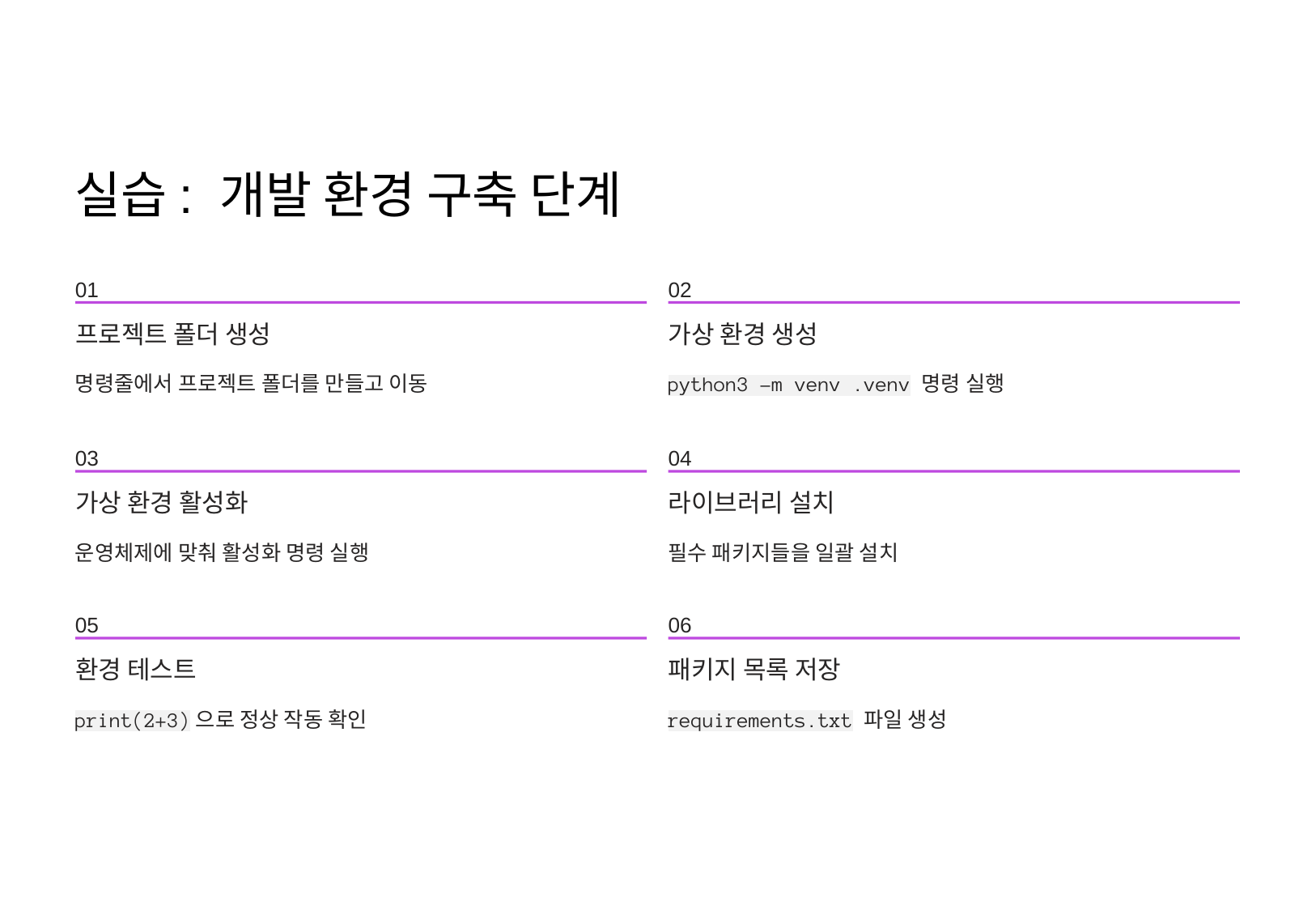

실습: 개발 환경 구축 단계
01
02

프로젝트 폴더 생성
가상 환경 생성
명령줄에서 프로젝트 폴더를 만들고 이동
python3 -m venv .venv 명령 실행
03
04

가상 환경 활성화
라이브러리 설치
운영체제에 맞춰 활성화 명령 실행
필수 패키지들을 일괄 설치
05
06

환경 테스트
패키지 목록 저장
print(2+3)으로 정상 작동 확인
requirements.txt 파일 생성